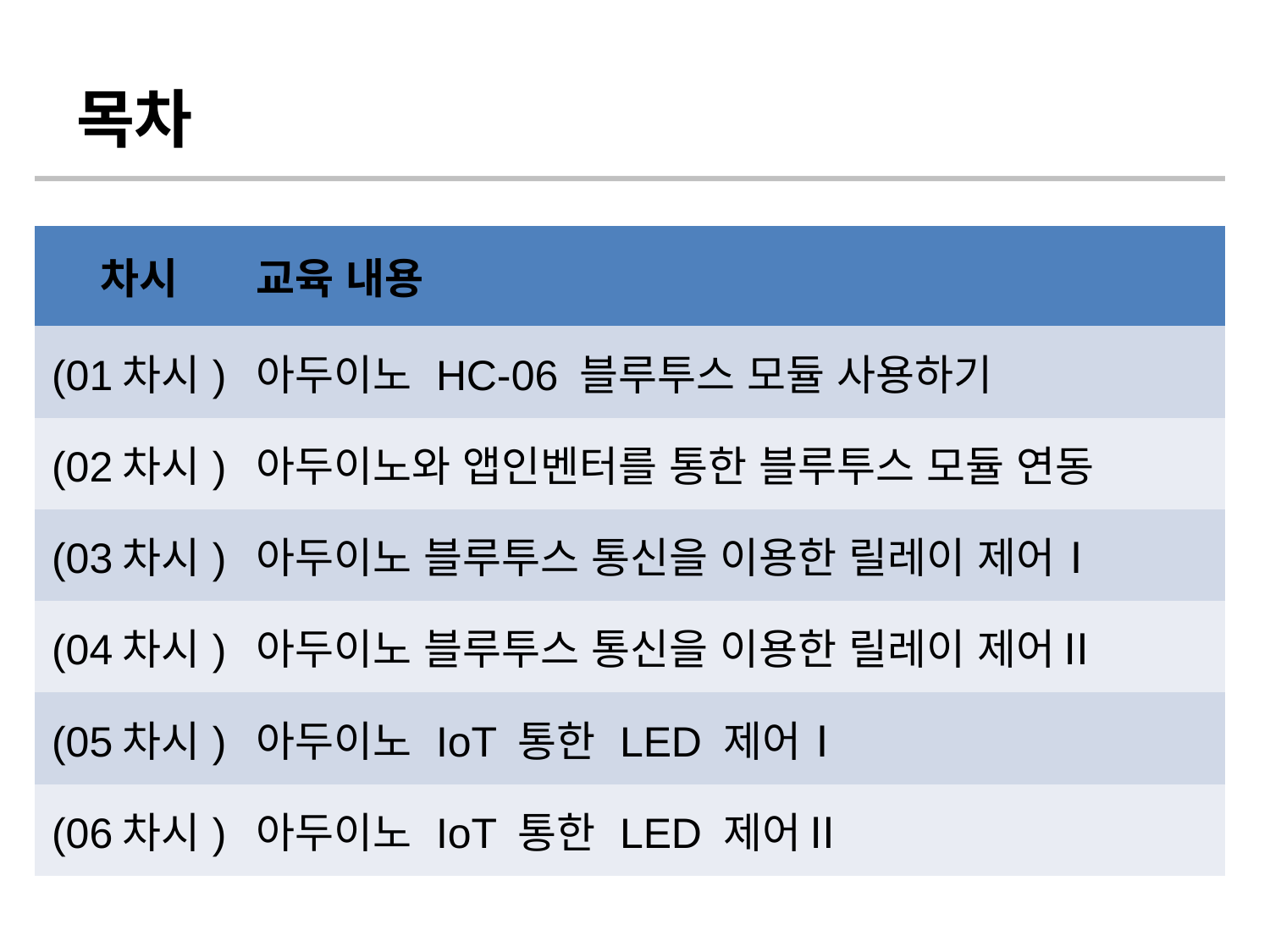

# 목차

| 차시 | 교육 내용 |
| --- | --- |
| (01차시) | 아두이노 HC-06 블루투스 모듈 사용하기 |
| (02차시) | 아두이노와 앱인벤터를 통한 블루투스 모듈 연동 |
| (03차시) | 아두이노 블루투스 통신을 이용한 릴레이 제어Ⅰ |
| (04차시) | 아두이노 블루투스 통신을 이용한 릴레이 제어Ⅱ |
| (05차시) | 아두이노 IoT 통한 LED 제어Ⅰ |
| (06차시) | 아두이노 IoT 통한 LED 제어Ⅱ |